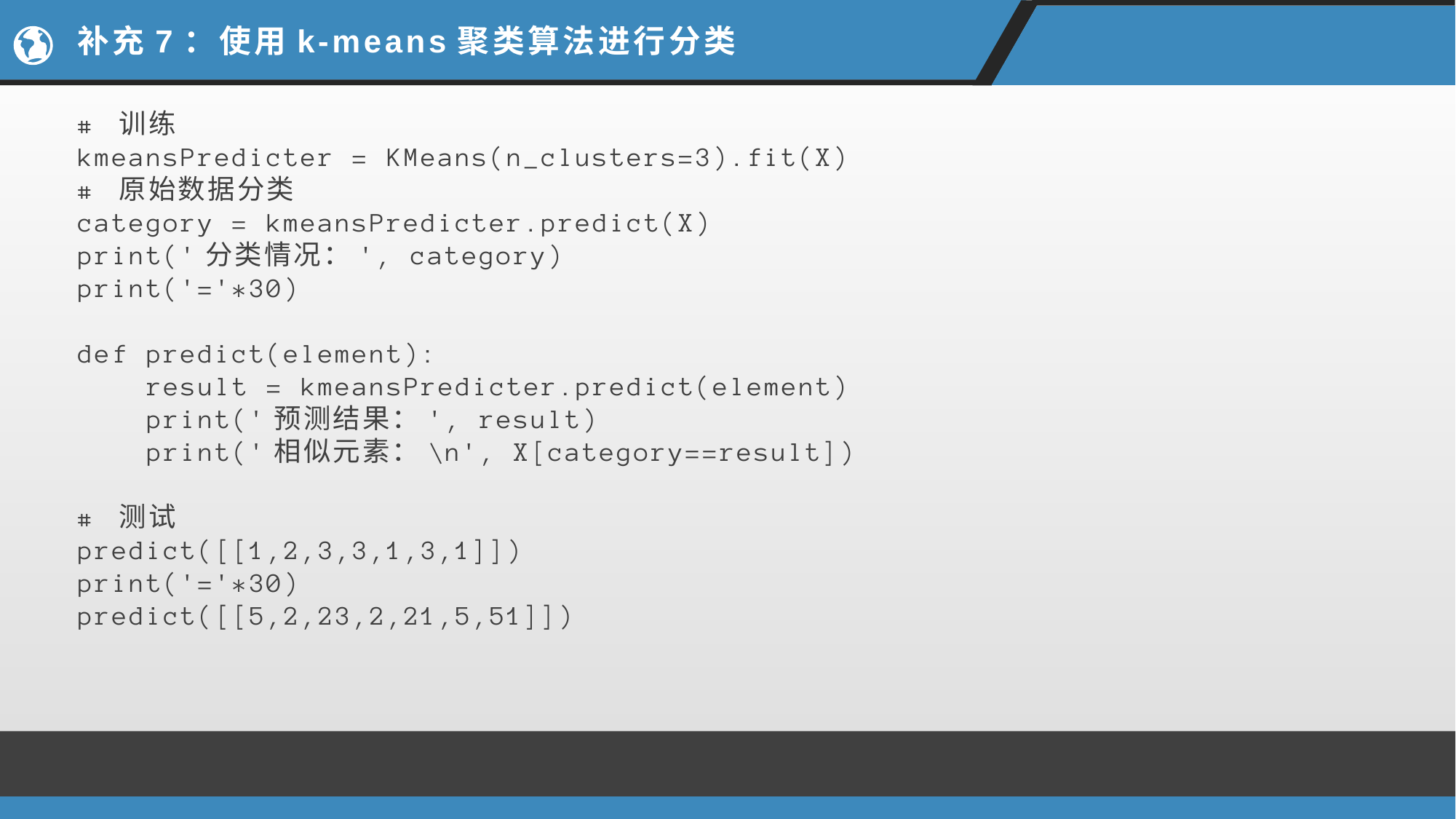

# 补充7：使用k-means聚类算法进行分类

# 训练
kmeansPredicter = KMeans(n_clusters=3).fit(X)
# 原始数据分类
category = kmeansPredicter.predict(X)
print('分类情况：', category)
print('='*30)

def predict(element):
    result = kmeansPredicter.predict(element)
    print('预测结果：', result)
    print('相似元素：\n', X[category==result])

# 测试
predict([[1,2,3,3,1,3,1]])
print('='*30)
predict([[5,2,23,2,21,5,51]])